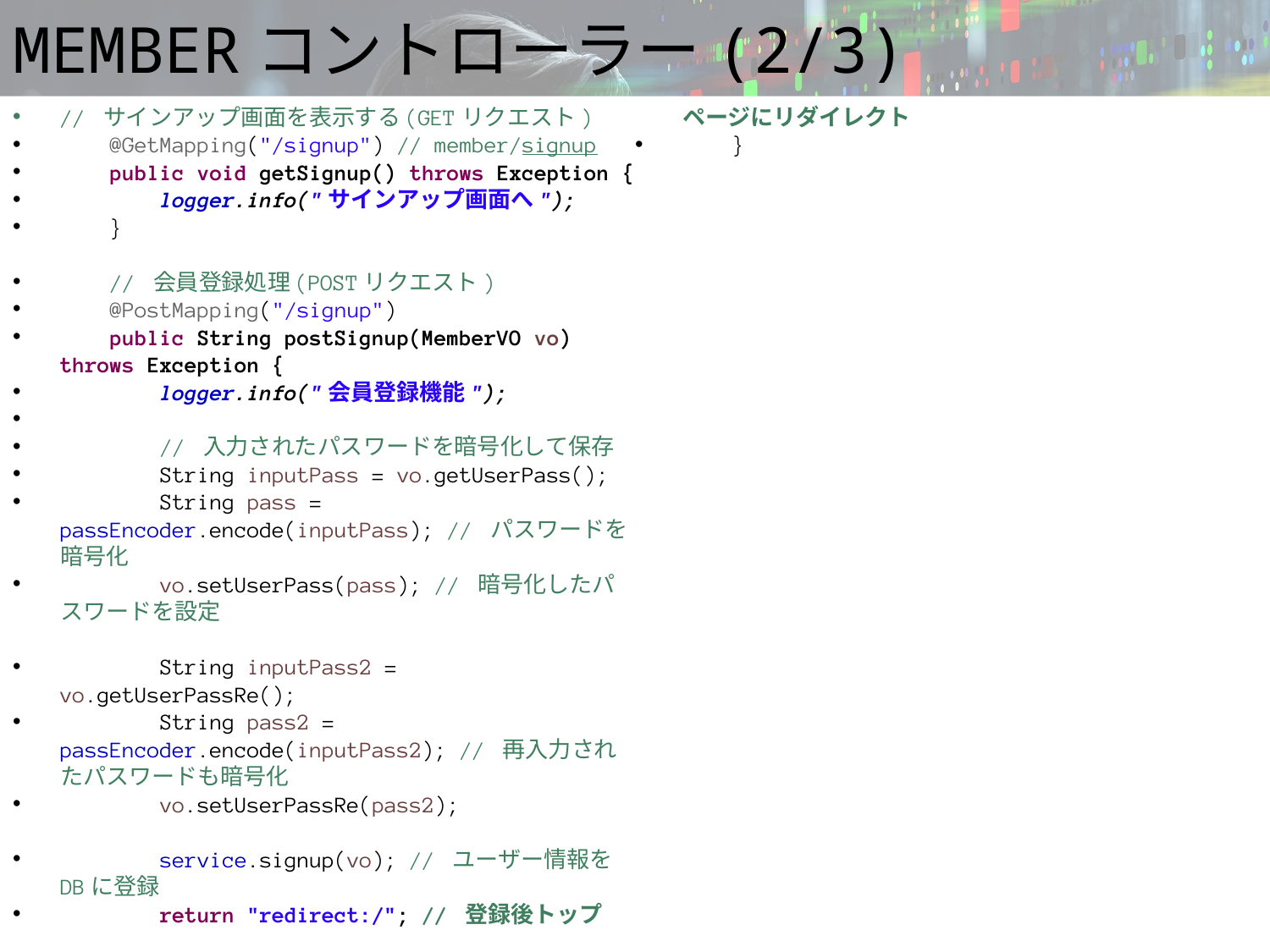

# MEMBERコントローラー(2/3)
// サインアップ画面を表示する(GETリクエスト)
    @GetMapping("/signup") // member/signup
    public void getSignup() throws Exception {
        logger.info("サインアップ画面へ");
    }

    // 会員登録処理(POSTリクエスト)
    @PostMapping("/signup")
    public String postSignup(MemberVO vo) throws Exception {
        logger.info("会員登録機能");

        // 入力されたパスワードを暗号化して保存
        String inputPass = vo.getUserPass();
        String pass = passEncoder.encode(inputPass); // パスワードを暗号化
        vo.setUserPass(pass); // 暗号化したパスワードを設定

        String inputPass2 = vo.getUserPassRe();
        String pass2 = passEncoder.encode(inputPass2); // 再入力されたパスワードも暗号化
        vo.setUserPassRe(pass2);

        service.signup(vo); // ユーザー情報をDBに登録
        return "redirect:/"; // 登録後トップページにリダイレクト
    }